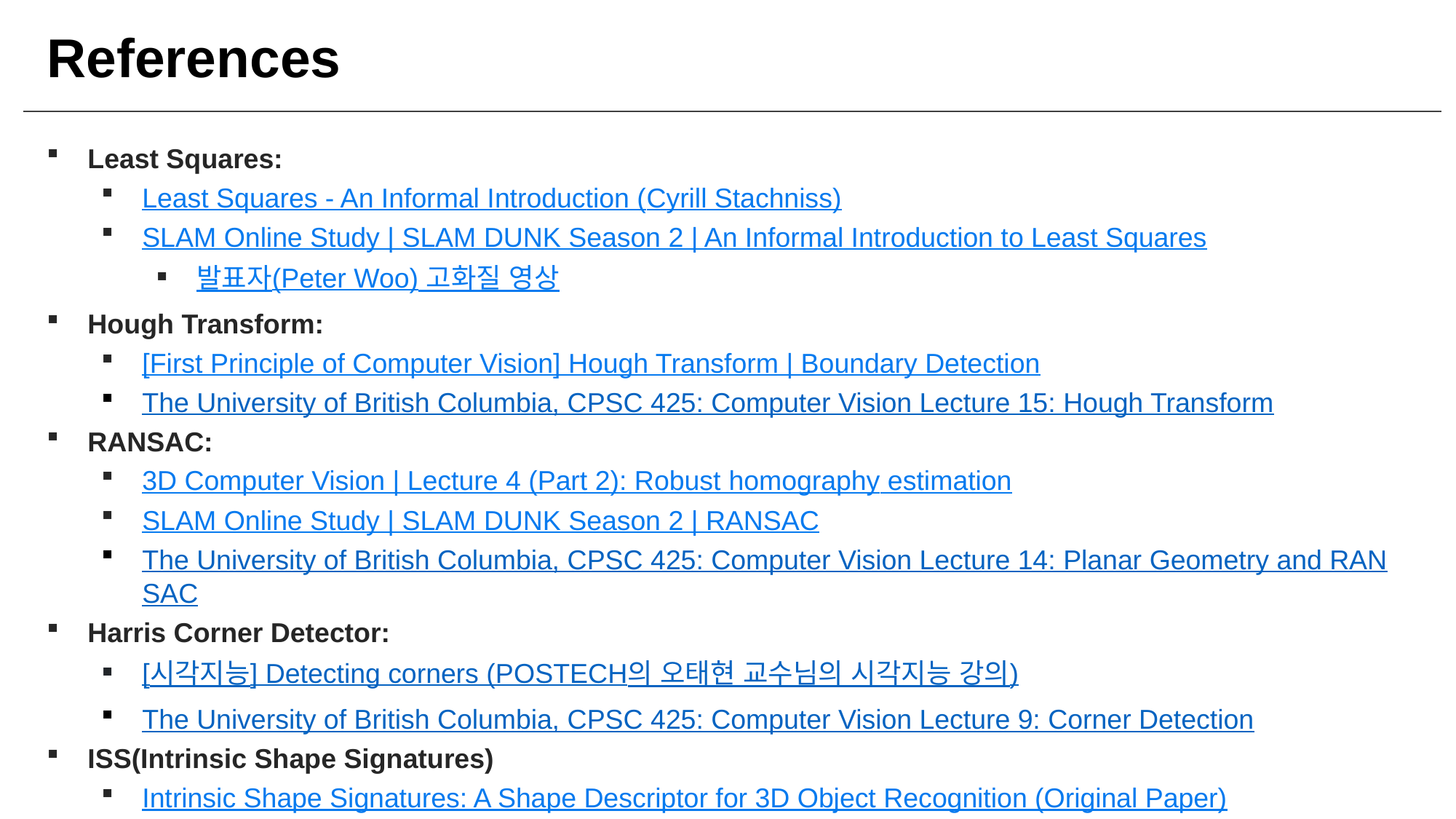

References
Least Squares:
Least Squares - An Informal Introduction (Cyrill Stachniss)
SLAM Online Study | SLAM DUNK Season 2 | An Informal Introduction to Least Squares
발표자(Peter Woo) 고화질 영상
Hough Transform:
[First Principle of Computer Vision] Hough Transform | Boundary Detection
The University of British Columbia, CPSC 425: Computer Vision Lecture 15: Hough Transform
RANSAC:
3D Computer Vision | Lecture 4 (Part 2): Robust homography estimation
SLAM Online Study | SLAM DUNK Season 2 | RANSAC
The University of British Columbia, CPSC 425: Computer Vision Lecture 14: Planar Geometry and RANSAC
Harris Corner Detector:
[시각지능] Detecting corners (POSTECH의 오태현 교수님의 시각지능 강의)
The University of British Columbia, CPSC 425: Computer Vision Lecture 9: Corner Detection
ISS(Intrinsic Shape Signatures)
Intrinsic Shape Signatures: A Shape Descriptor for 3D Object Recognition (Original Paper)